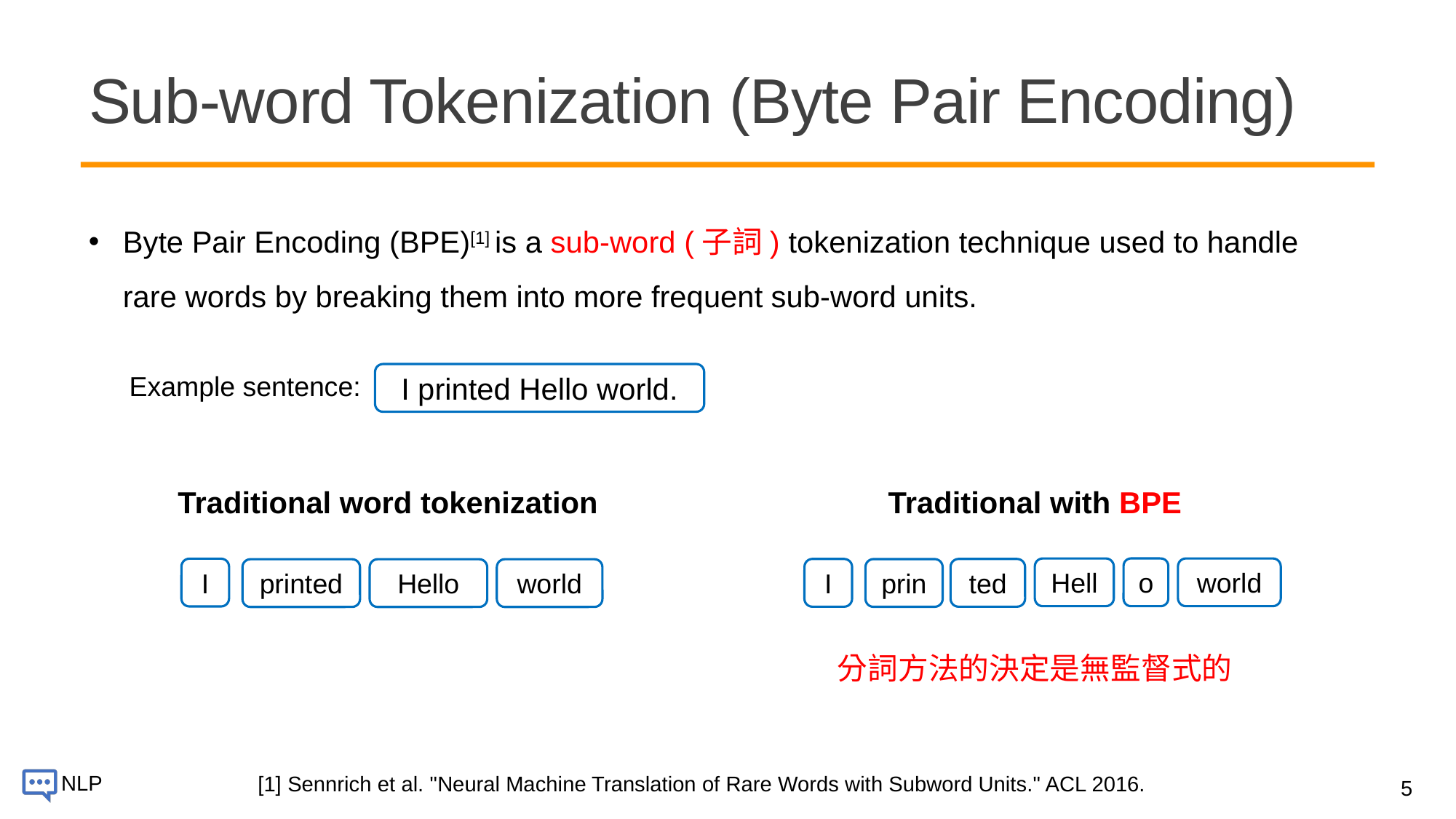

# Sub-word Tokenization (Byte Pair Encoding)
Byte Pair Encoding (BPE)[1] is a sub-word (子詞) tokenization technique used to handle rare words by breaking them into more frequent sub-word units.
Example sentence:
I printed Hello world.
Traditional word tokenization
Traditional with BPE
Hell
o
world
I
I
ted
prin
printed
Hello
world
分詞方法的決定是無監督式的
[1] Sennrich et al. "Neural Machine Translation of Rare Words with Subword Units." ACL 2016.
5